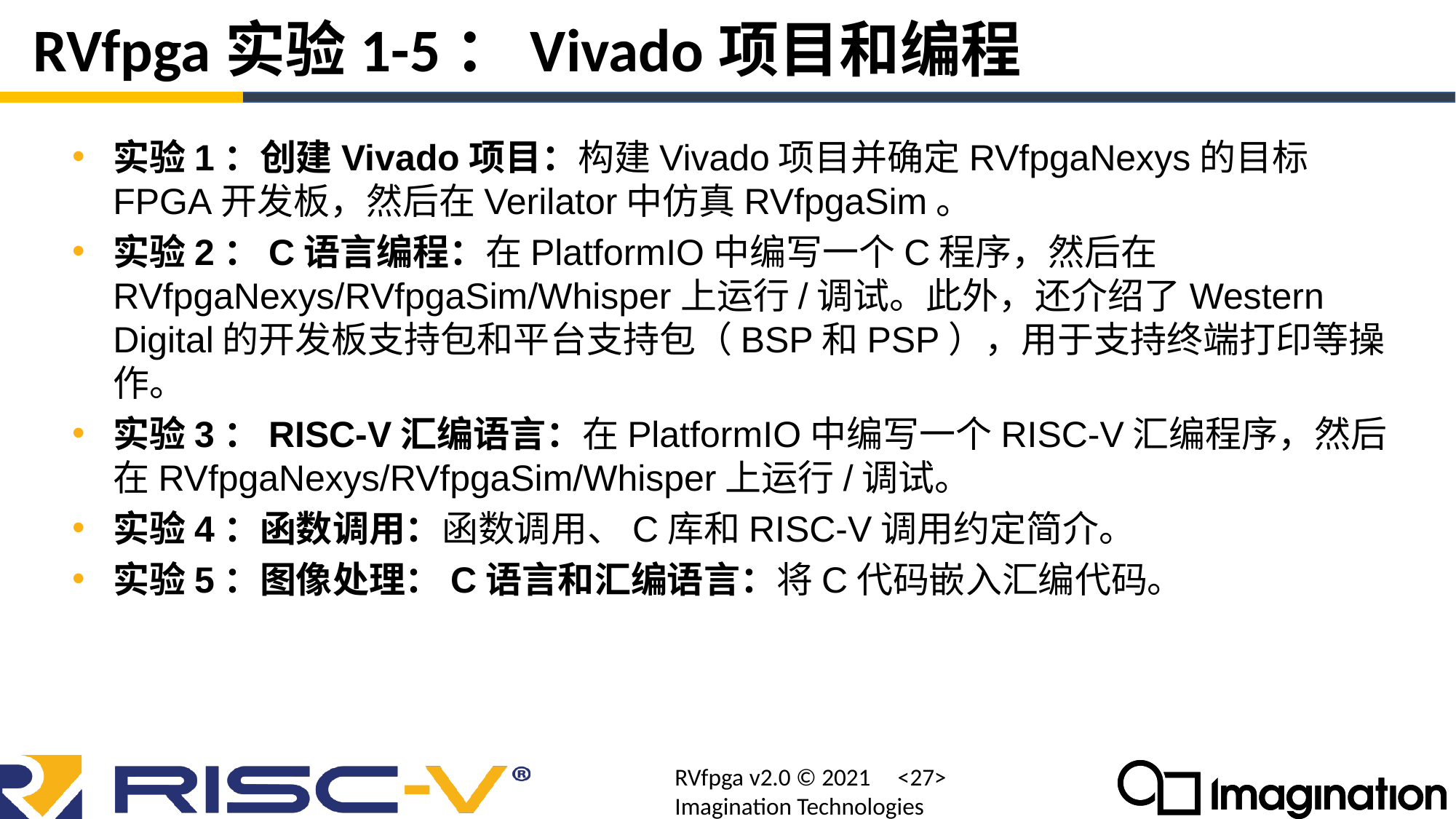

# RVfpga实验1-5：Vivado项目和编程

实验1：创建Vivado项目：构建Vivado项目并确定RVfpgaNexys的目标FPGA开发板，然后在Verilator中仿真RVfpgaSim。
实验2：C语言编程：在PlatformIO中编写一个C程序，然后在RVfpgaNexys/RVfpgaSim/Whisper上运行/调试。此外，还介绍了Western Digital的开发板支持包和平台支持包（BSP和PSP），用于支持终端打印等操作。
实验3：RISC-V汇编语言：在PlatformIO中编写一个RISC-V汇编程序，然后在RVfpgaNexys/RVfpgaSim/Whisper上运行/调试。
实验4：函数调用：函数调用、C库和RISC-V调用约定简介。
实验5：图像处理：C语言和汇编语言：将C代码嵌入汇编代码。